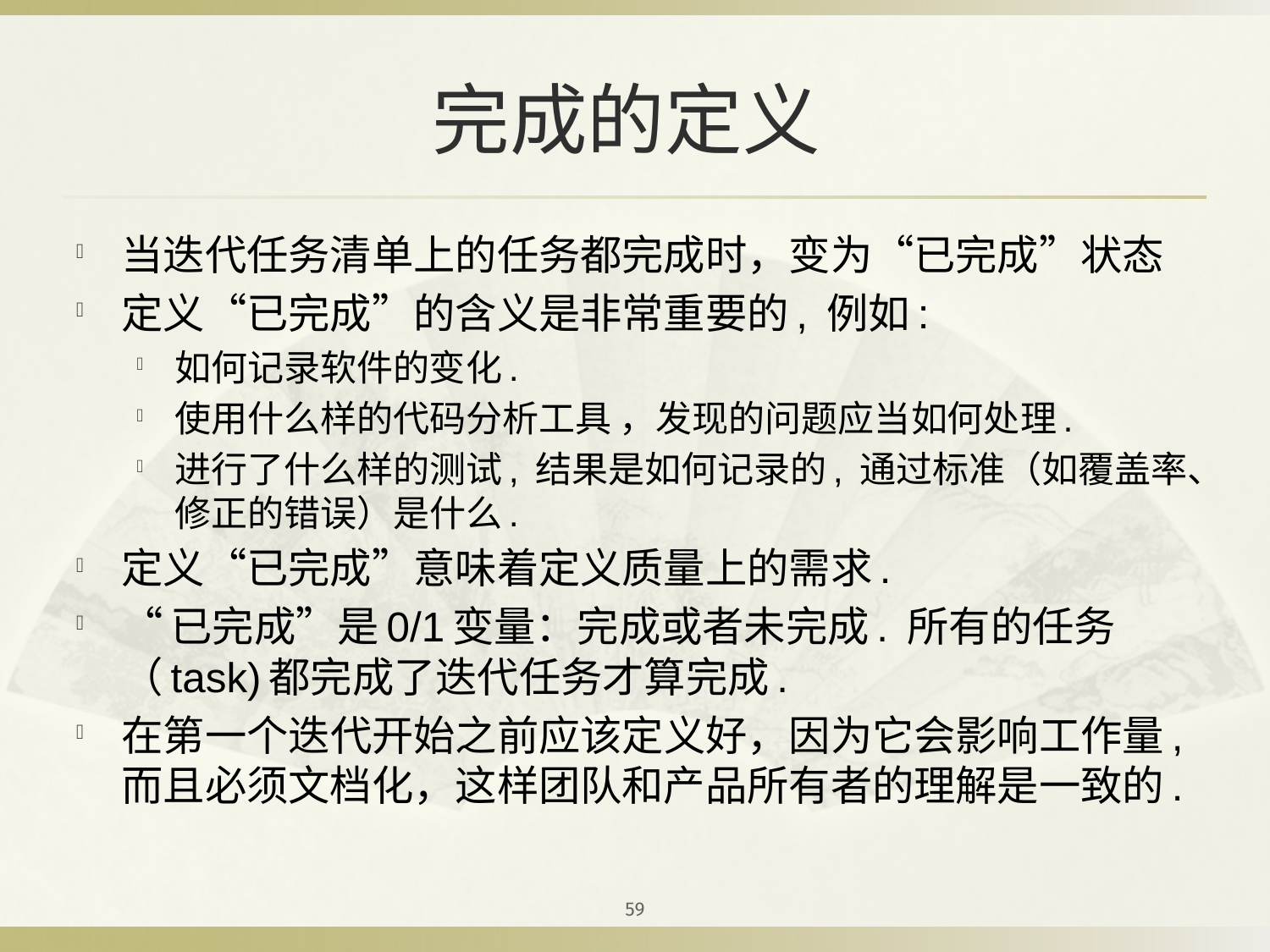

# 完成的定义
当迭代任务清单上的任务都完成时，变为“已完成”状态
定义“已完成”的含义是非常重要的, 例如:
如何记录软件的变化.
使用什么样的代码分析工具 ，发现的问题应当如何处理.
进行了什么样的测试, 结果是如何记录的, 通过标准（如覆盖率、修正的错误）是什么.
定义“已完成”意味着定义质量上的需求.
“已完成”是0/1变量：完成或者未完成. 所有的任务（task)都完成了迭代任务才算完成.
在第一个迭代开始之前应该定义好，因为它会影响工作量, 而且必须文档化，这样团队和产品所有者的理解是一致的.
59